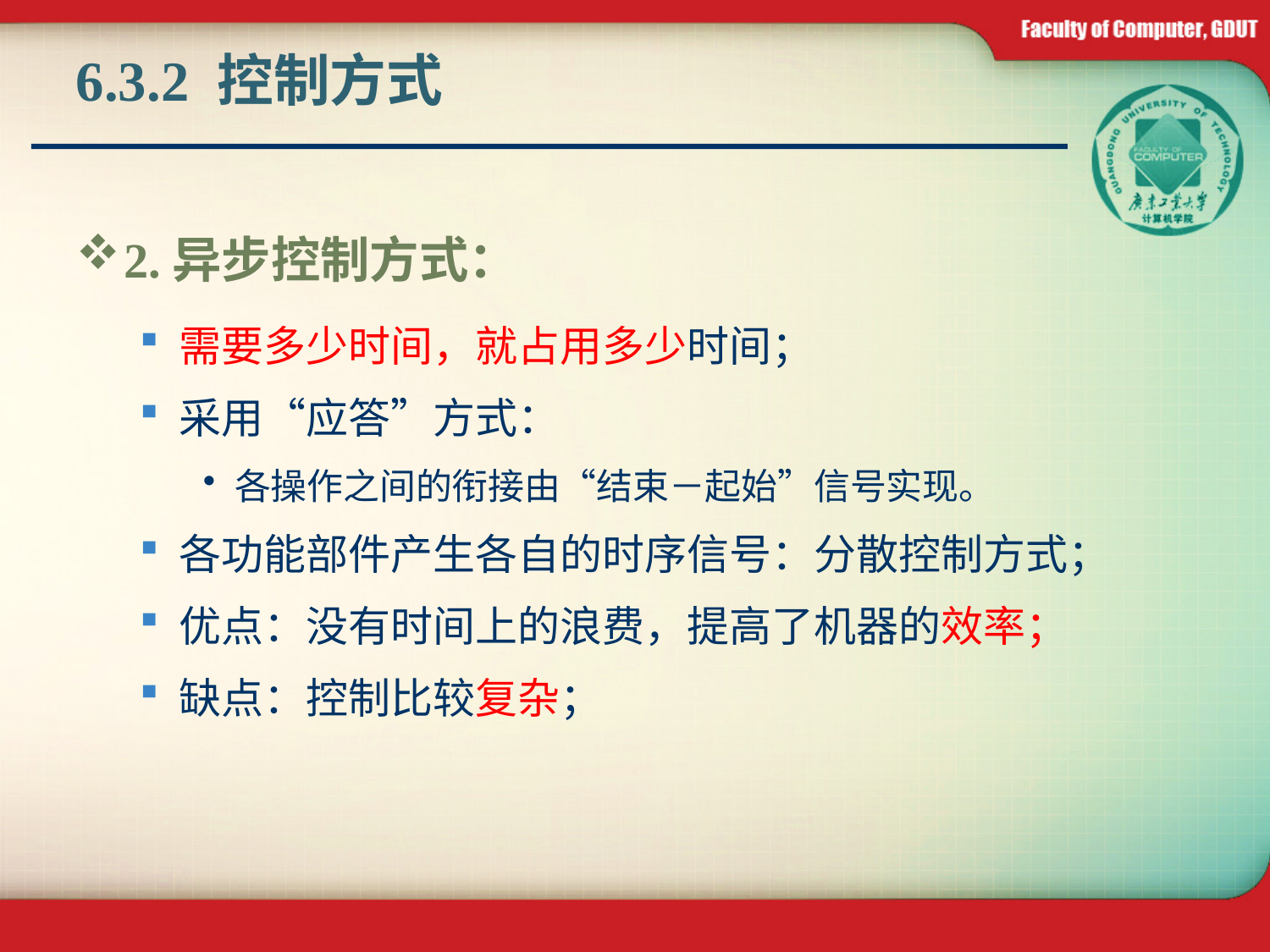

# 6.3.2 控制方式
2.异步控制方式：
需要多少时间，就占用多少时间；
采用“应答”方式：
各操作之间的衔接由“结束－起始”信号实现。
各功能部件产生各自的时序信号：分散控制方式；
优点：没有时间上的浪费，提高了机器的效率；
缺点：控制比较复杂；